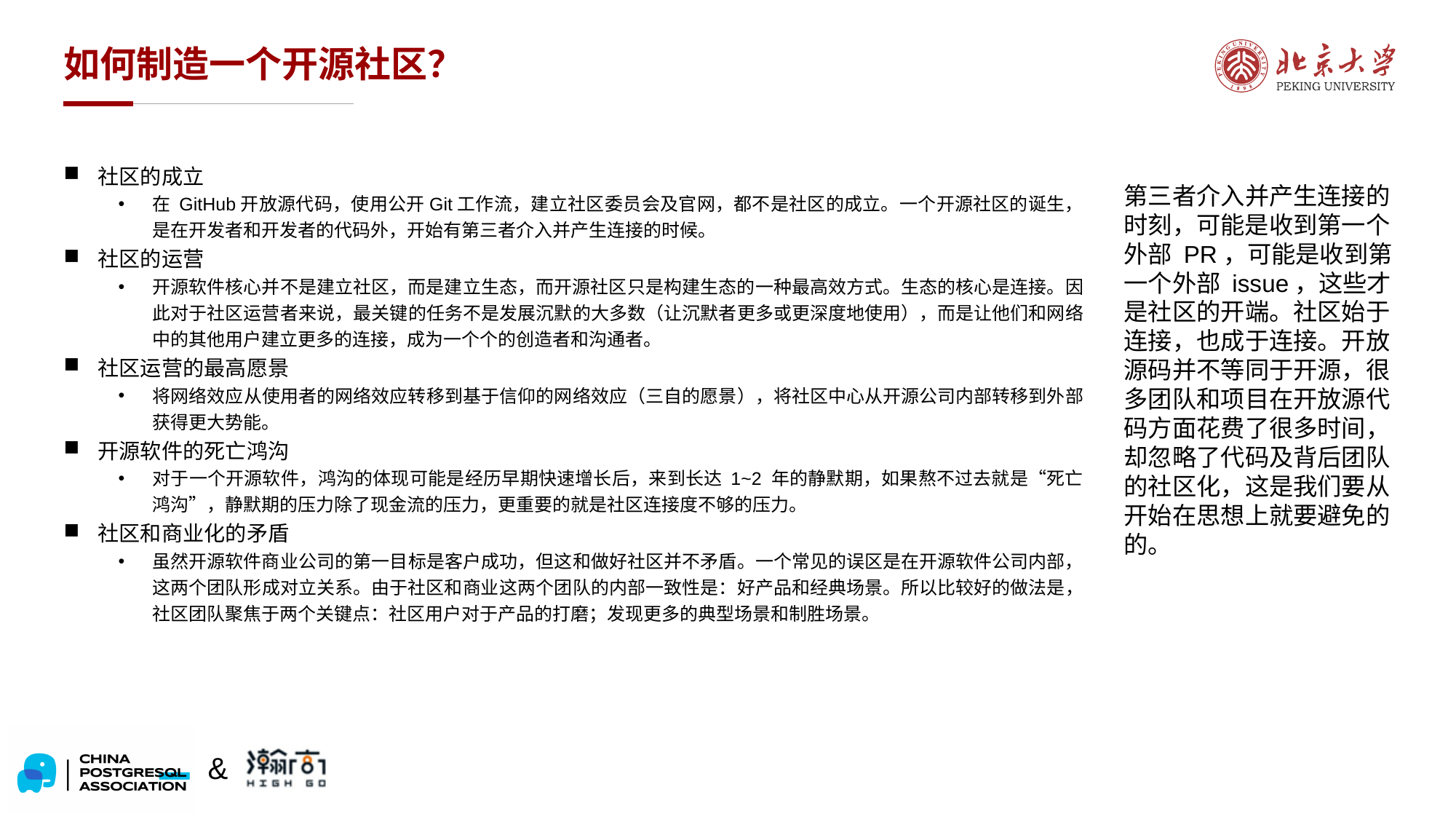

# 如何制造一个开源社区？
社区的成立
在 GitHub开放源代码，使用公开Git工作流，建立社区委员会及官网，都不是社区的成立。一个开源社区的诞生，是在开发者和开发者的代码外，开始有第三者介入并产生连接的时候。
社区的运营
开源软件核心并不是建立社区，而是建立生态，而开源社区只是构建生态的一种最高效方式。生态的核心是连接。因此对于社区运营者来说，最关键的任务不是发展沉默的大多数（让沉默者更多或更深度地使用），而是让他们和网络中的其他用户建立更多的连接，成为一个个的创造者和沟通者。
社区运营的最高愿景
将网络效应从使用者的网络效应转移到基于信仰的网络效应（三自的愿景），将社区中心从开源公司内部转移到外部获得更大势能。
开源软件的死亡鸿沟
对于一个开源软件，鸿沟的体现可能是经历早期快速增长后，来到长达 1~2 年的静默期，如果熬不过去就是“死亡鸿沟”，静默期的压力除了现金流的压力，更重要的就是社区连接度不够的压力。
社区和商业化的矛盾
虽然开源软件商业公司的第一目标是客户成功，但这和做好社区并不矛盾。一个常见的误区是在开源软件公司内部，这两个团队形成对立关系。由于社区和商业这两个团队的内部一致性是：好产品和经典场景。所以比较好的做法是，社区团队聚焦于两个关键点：社区用户对于产品的打磨；发现更多的典型场景和制胜场景。
第三者介入并产生连接的时刻，可能是收到第一个外部 PR，可能是收到第一个外部 issue，这些才是社区的开端。社区始于连接，也成于连接。开放源码并不等同于开源，很多团队和项目在开放源代码方面花费了很多时间，却忽略了代码及背后团队的社区化，这是我们要从开始在思想上就要避免的的。